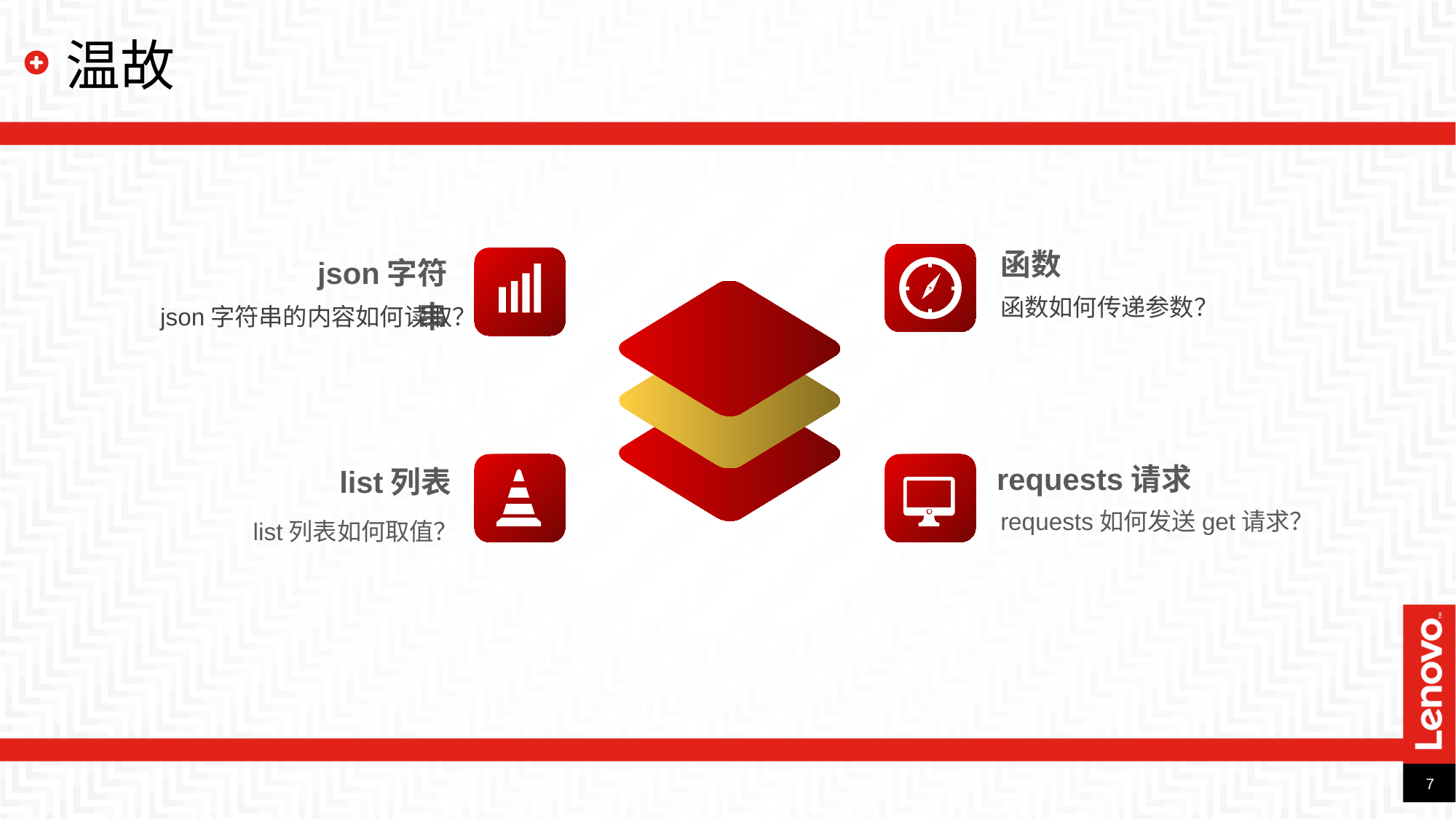

温故

函数
函数如何传递参数？

json字符串

json字符串的内容如何读取？
requests请求
requests如何发送get请求？

list列表
list列表如何取值？